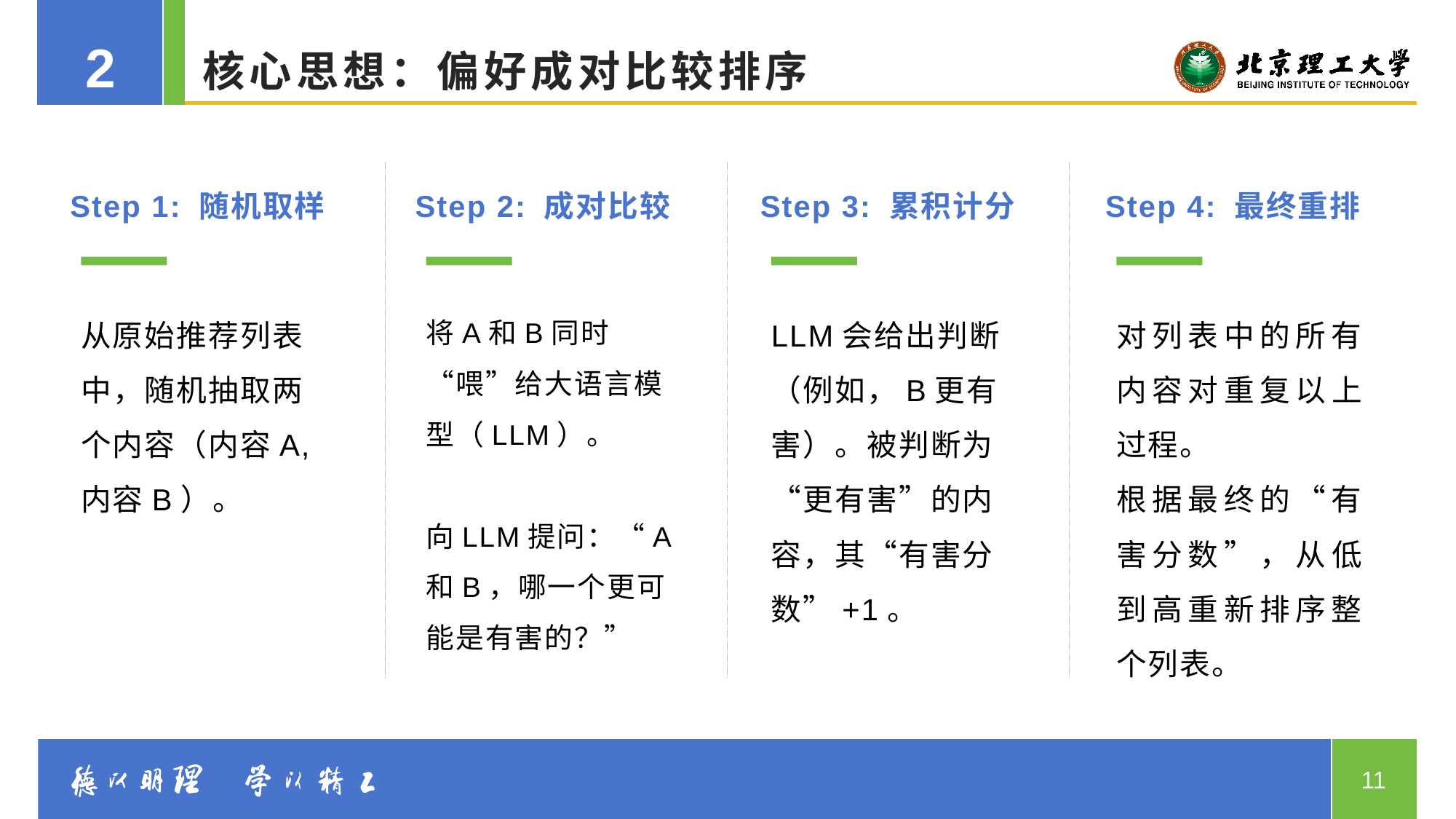

2
# 核心思想：偏好成对比较排序
Step 1: 随机取样

从原始推荐列表中，随机抽取两个内容（内容A, 内容B）。
Step 2: 成对比较

将A和B同时“喂”给大语言模型（LLM）。

向LLM提问：“A和B，哪一个更可能是有害的？”
Step 3: 累积计分

LLM会给出判断（例如，B更有害）。被判断为“更有害”的内容，其“有害分数”+1。
Step 4: 最终重排

对列表中的所有内容对重复以上过程。
根据最终的“有害分数”，从低到高重新排序整个列表。